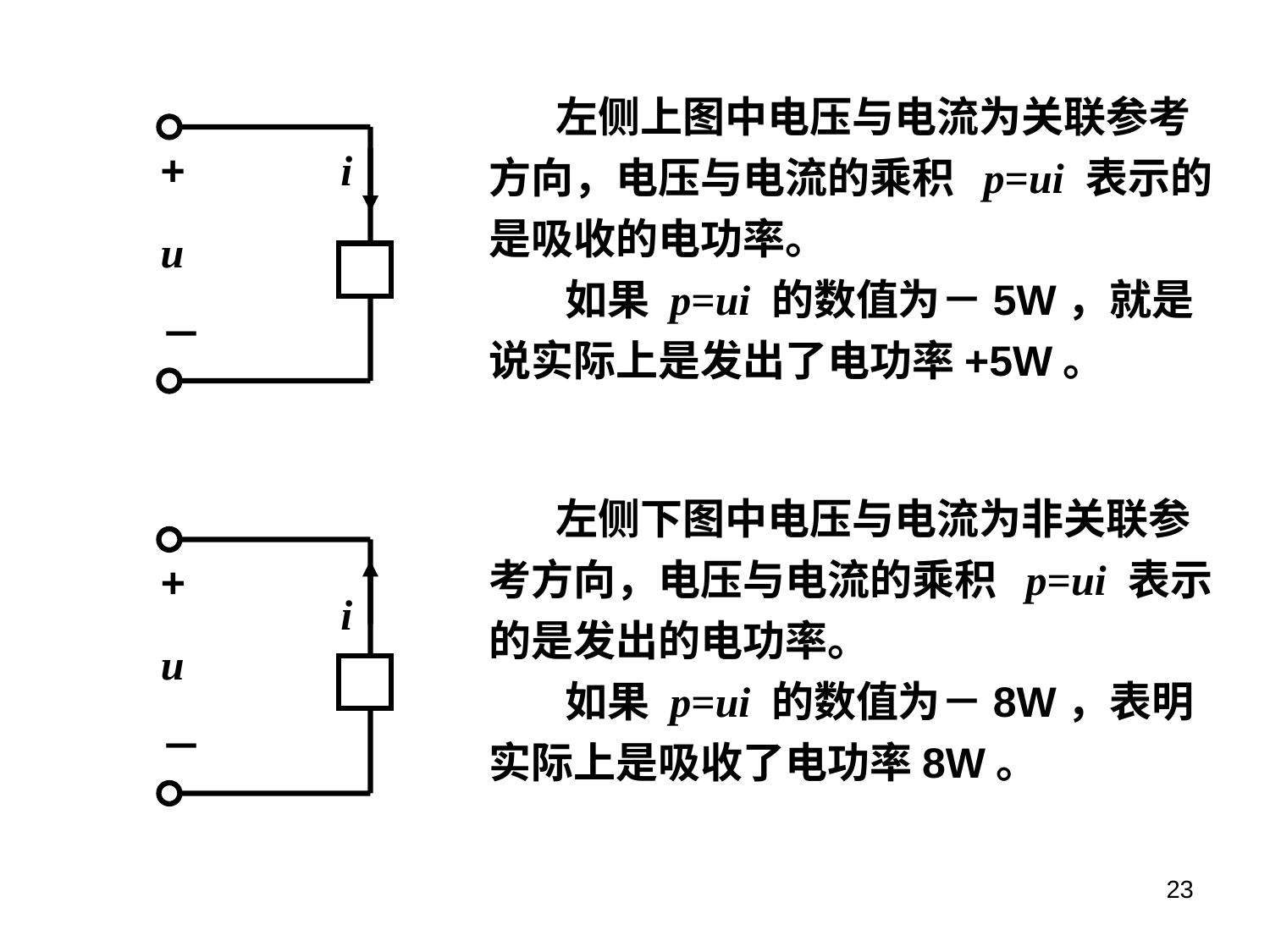

左侧上图中电压与电流为关联参考方向，电压与电流的乘积  p=ui 表示的是吸收的电功率。
       如果 p=ui 的数值为－5W，就是说实际上是发出了电功率+5W。

+
u
－

i

      左侧下图中电压与电流为非关联参考方向，电压与电流的乘积  p=ui 表示的是发出的电功率。
       如果 p=ui 的数值为－8W，表明实际上是吸收了电功率8W。

+
u
－

i

23